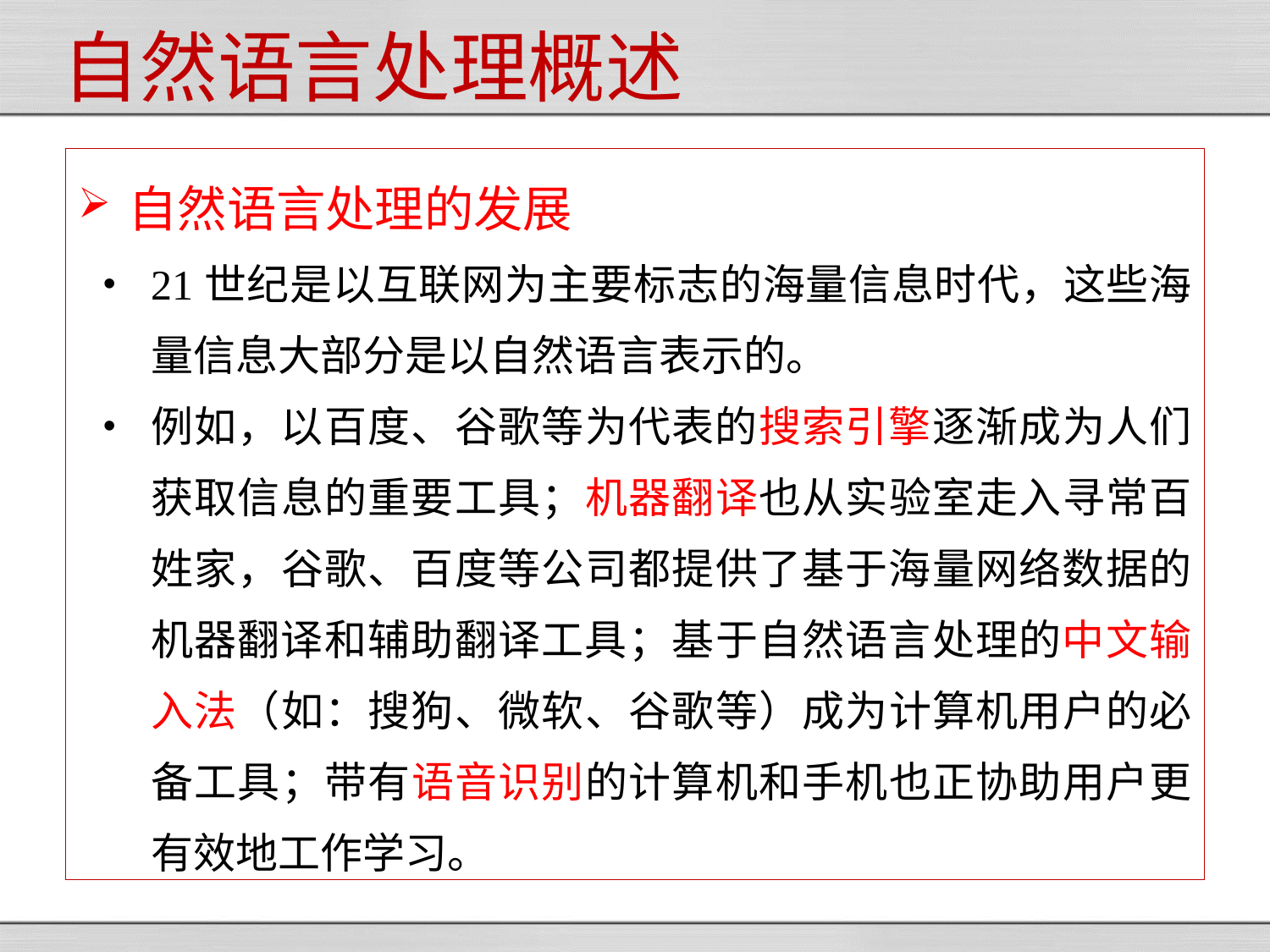

自然语言处理概述
自然语言处理的发展
21世纪是以互联网为主要标志的海量信息时代，这些海量信息大部分是以自然语言表示的。
例如，以百度、谷歌等为代表的搜索引擎逐渐成为人们获取信息的重要工具；机器翻译也从实验室走入寻常百姓家，谷歌、百度等公司都提供了基于海量网络数据的机器翻译和辅助翻译工具；基于自然语言处理的中文输入法（如：搜狗、微软、谷歌等）成为计算机用户的必备工具；带有语音识别的计算机和手机也正协助用户更有效地工作学习。